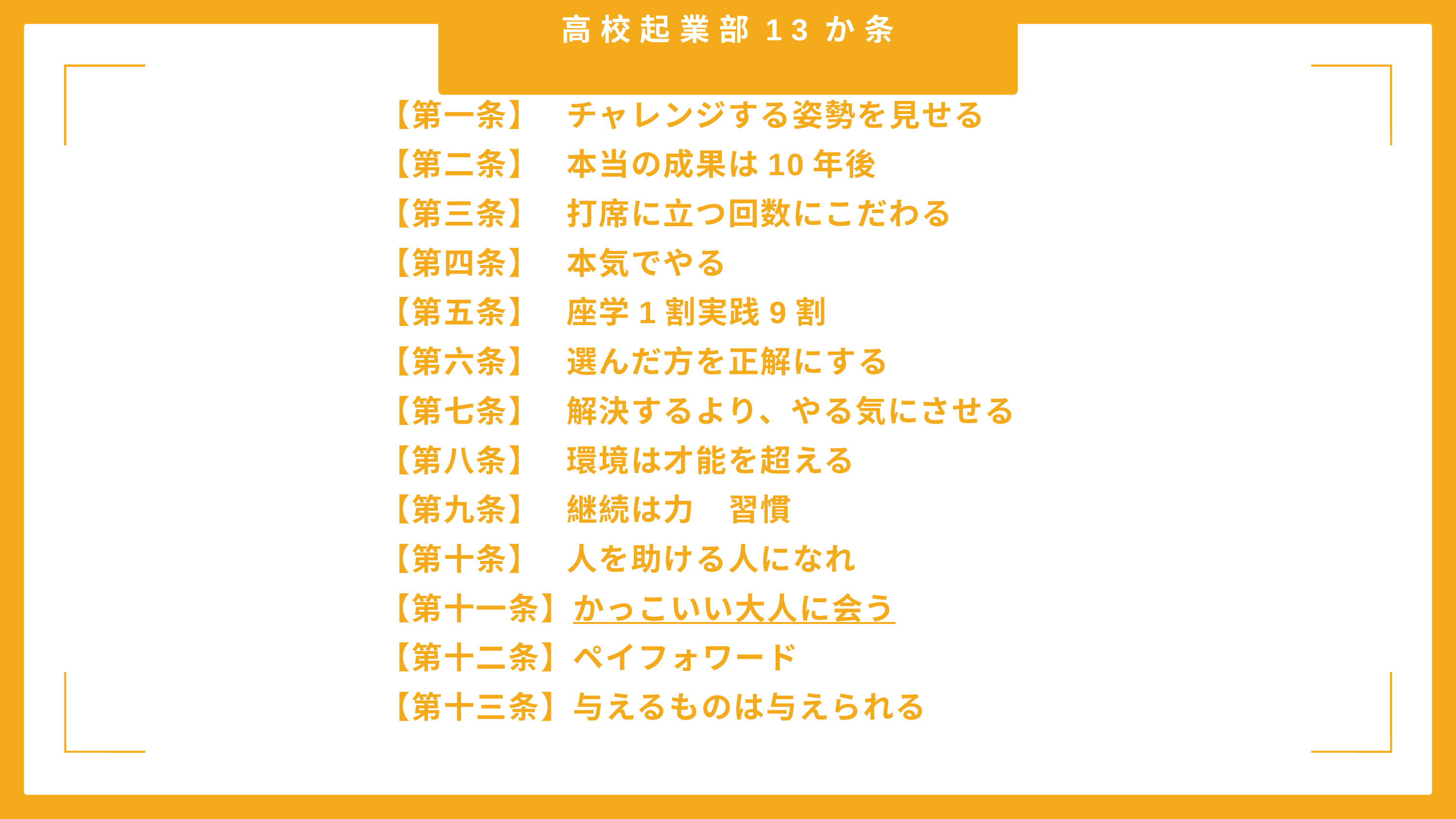

高校起業部13か条

【第一条】   チャレンジする姿勢を見せる
【第二条】   本当の成果は10年後
【第三条】   打席に立つ回数にこだわる
【第四条】   本気でやる
【第五条】   座学1割実践9割
【第六条】   選んだ方を正解にする
【第七条】   解決するより、やる気にさせる
【第八条】   環境は才能を超える
【第九条】   継続は力　習慣
【第十条】   人を助ける人になれ
【第十一条】かっこいい大人に会う
【第十二条】ペイフォワード
【第十三条】与えるものは与えられる